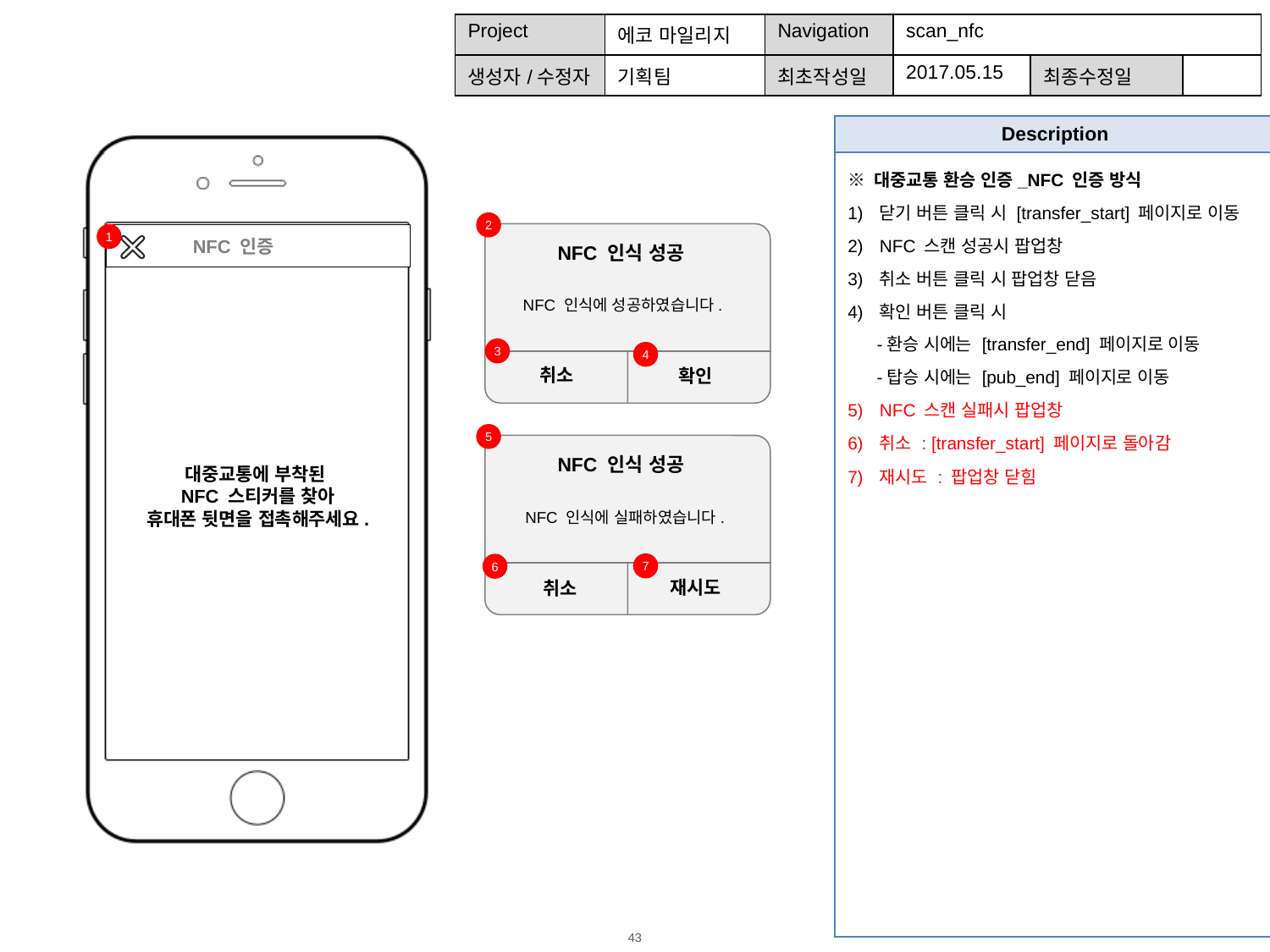

| Project | 에코 마일리지 | Navigation | scan\_nfc |  |  |
| --- | --- | --- | --- | --- | --- |
| 생성자/수정자 | 기획팀 | 최초작성일 | 2017.05.15 | 최종수정일 |  |
| Description |
| --- |
| ※ 대중교통 환승 인증\_NFC 인증 방식 닫기 버튼 클릭 시 [transfer\_start] 페이지로 이동 NFC 스캔 성공시 팝업창 취소 버튼 클릭 시 팝업창 닫음 확인 버튼 클릭 시 -환승 시에는 [transfer\_end] 페이지로 이동 -탑승 시에는 [pub\_end] 페이지로 이동 NFC 스캔 실패시 팝업창 취소 : [transfer\_start] 페이지로 돌아감 재시도 : 팝업창 닫힘 |
2

1
               NFC 인증

NFC 인식 성공
NFC 인식에 성공하였습니다.
3
4
NFC 인증이
완료되었습니다.
취소
확인
5

NFC 인식 성공
대중교통에 부착된
NFC 스티커를 찾아
휴대폰 뒷면을 접촉해주세요.
NFC 인식에 실패하였습니다.
7
6
NFC 인증이
완료되었습니다.
재시도
취소